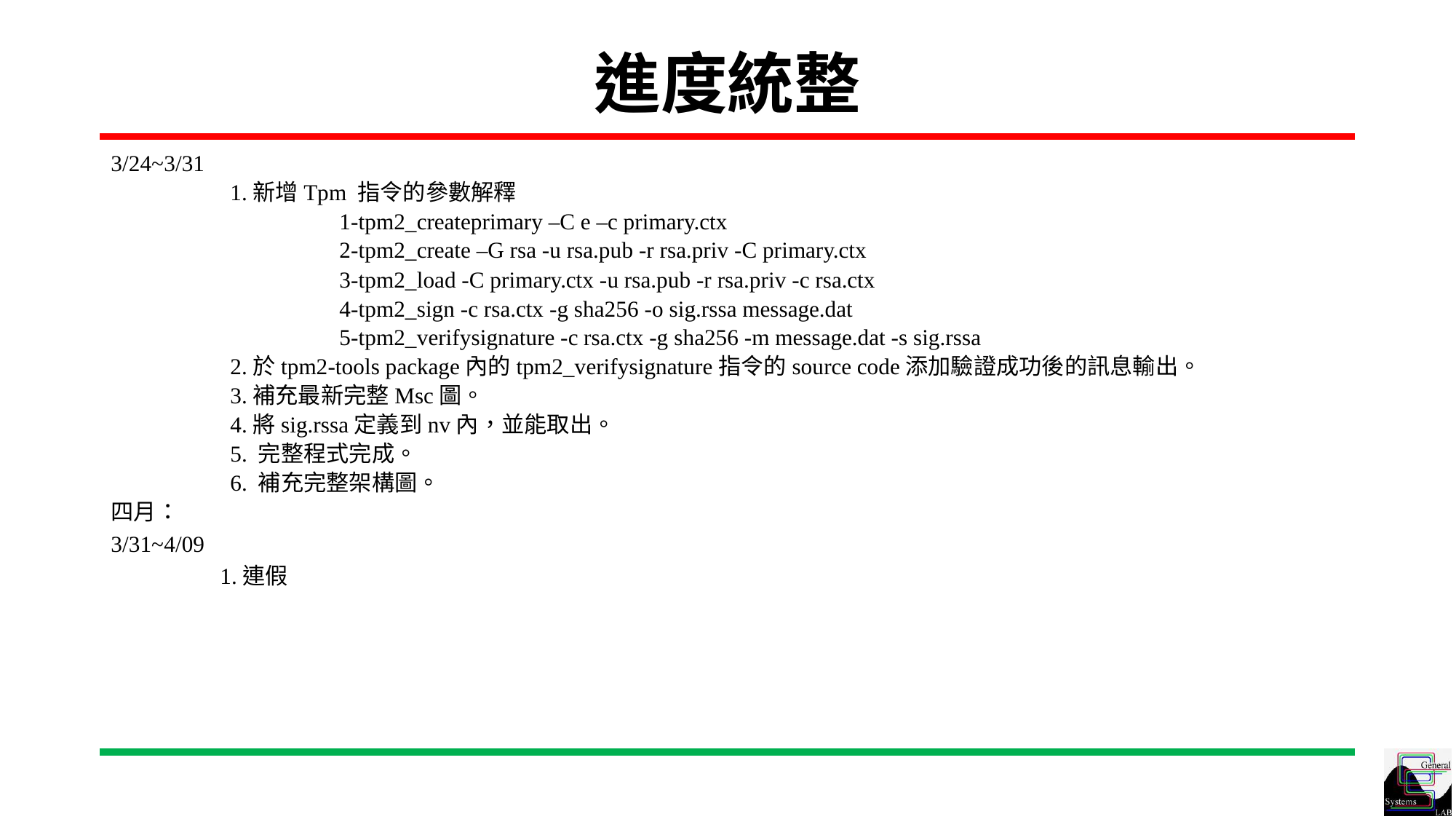

# 進度統整
3/24~3/31
1.新增Tpm 指令的參數解釋
	1-tpm2_createprimary –C e –c primary.ctx
	2-tpm2_create –G rsa -u rsa.pub -r rsa.priv -C primary.ctx
	3-tpm2_load -C primary.ctx -u rsa.pub -r rsa.priv -c rsa.ctx
	4-tpm2_sign -c rsa.ctx -g sha256 -o sig.rssa message.dat
	5-tpm2_verifysignature -c rsa.ctx -g sha256 -m message.dat -s sig.rssa
2.於tpm2-tools package內的tpm2_verifysignature指令的source code添加驗證成功後的訊息輸出。
3.補充最新完整Msc圖。
4.將sig.rssa定義到nv內，並能取出。
5. 完整程式完成。
6. 補充完整架構圖。
四月：
3/31~4/09
	1.連假